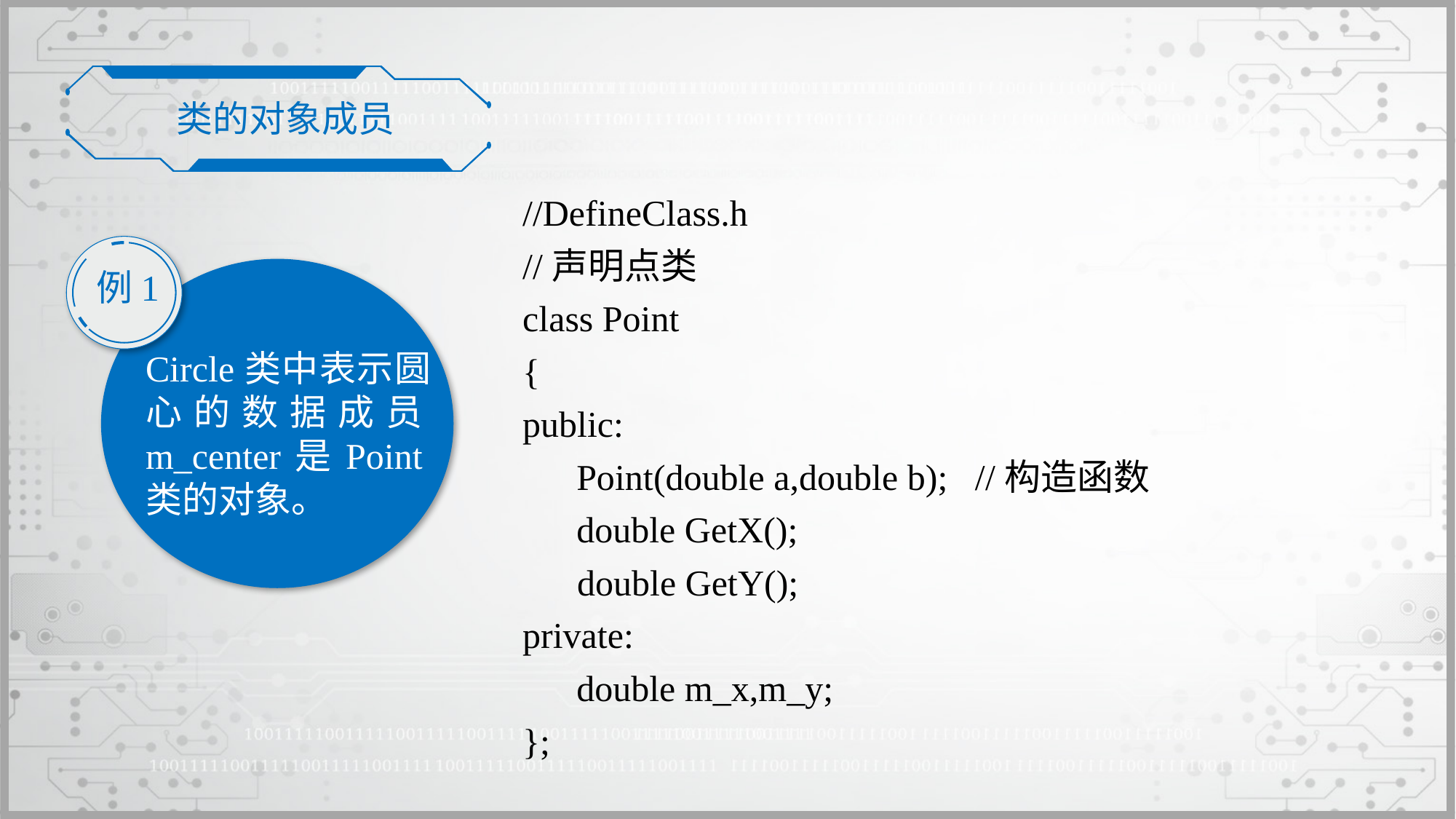

类的对象成员
//DefineClass.h
//声明点类
class Point
{
public:
	Point(double a,double b);   //构造函数
	double GetX();
      double GetY();
private:
	double m_x,m_y;
};

例1

Circle类中表示圆心的数据成员m_center是Point类的对象。